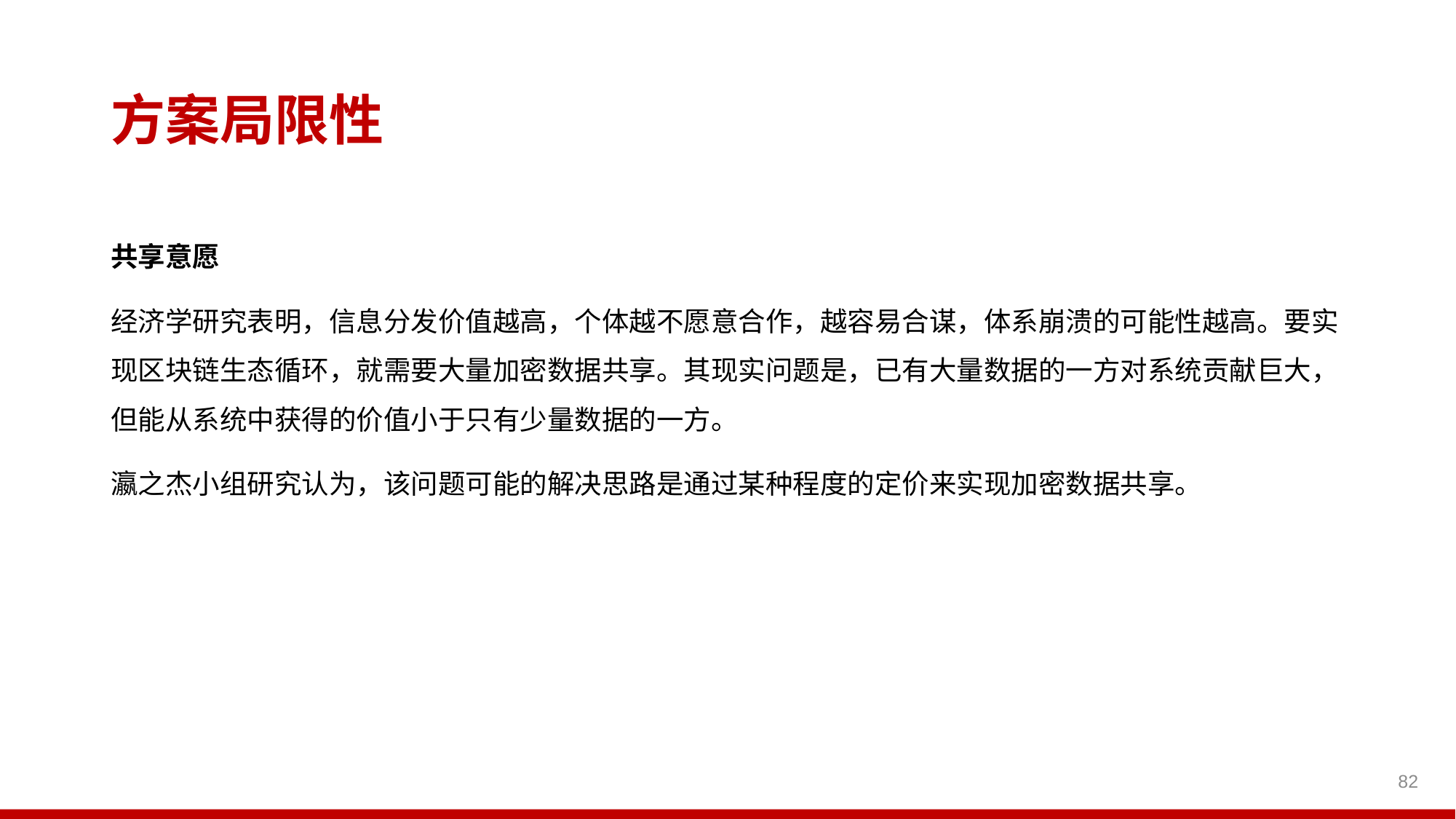

方案局限性
共享意愿
经济学研究表明，信息分发价值越高，个体越不愿意合作，越容易合谋，体系崩溃的可能性越高。要实现区块链生态循环，就需要大量加密数据共享。其现实问题是，已有大量数据的一方对系统贡献巨大，但能从系统中获得的价值小于只有少量数据的一方。
瀛之杰小组研究认为，该问题可能的解决思路是通过某种程度的定价来实现加密数据共享。
82